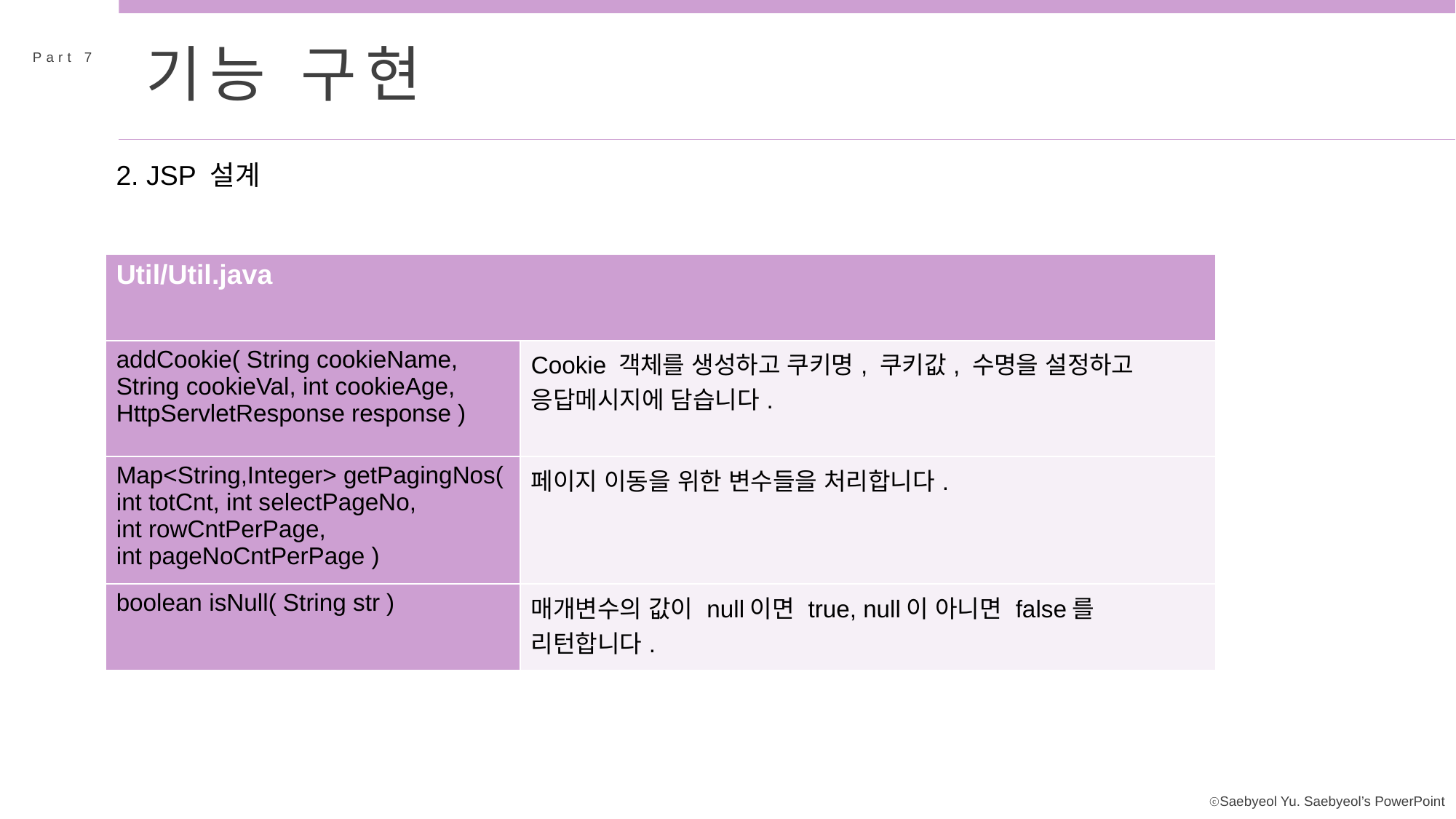

기능 구현
Part 7
2. JSP 설계
| Util/Util.java |  |
| --- | --- |
| addCookie( String cookieName, String cookieVal, int cookieAge, HttpServletResponse response ) | Cookie 객체를 생성하고 쿠키명, 쿠키값, 수명을 설정하고 응답메시지에 담습니다. |
| Map<String,Integer> getPagingNos( int totCnt, int selectPageNo, int rowCntPerPage, int pageNoCntPerPage ) | 페이지 이동을 위한 변수들을 처리합니다. |
| boolean isNull( String str ) | 매개변수의 값이 null이면 true, null이 아니면 false를 리턴합니다. |